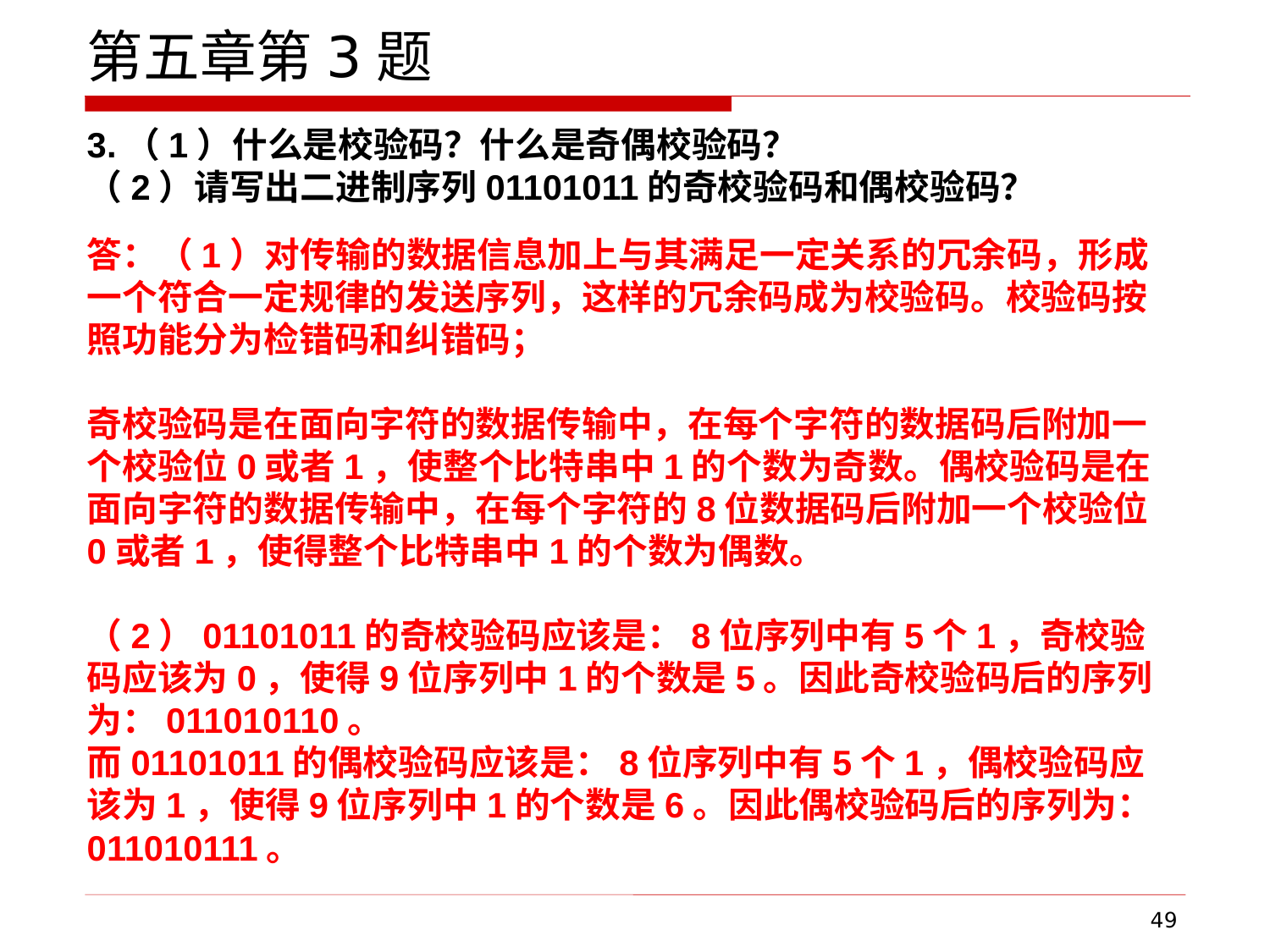

第五章第3题
3.（1）什么是校验码？什么是奇偶校验码？
（2）请写出二进制序列01101011的奇校验码和偶校验码？
答：（1）对传输的数据信息加上与其满足一定关系的冗余码，形成一个符合一定规律的发送序列，这样的冗余码成为校验码。校验码按照功能分为检错码和纠错码；

奇校验码是在面向字符的数据传输中，在每个字符的数据码后附加一个校验位0或者1，使整个比特串中1的个数为奇数。偶校验码是在面向字符的数据传输中，在每个字符的8位数据码后附加一个校验位0或者1，使得整个比特串中1的个数为偶数。

（2）01101011的奇校验码应该是：8位序列中有5个1，奇校验码应该为0，使得9位序列中1的个数是5。因此奇校验码后的序列为：011010110。
而01101011的偶校验码应该是：8位序列中有5个1，偶校验码应该为1，使得9位序列中1的个数是6。因此偶校验码后的序列为：011010111。
49